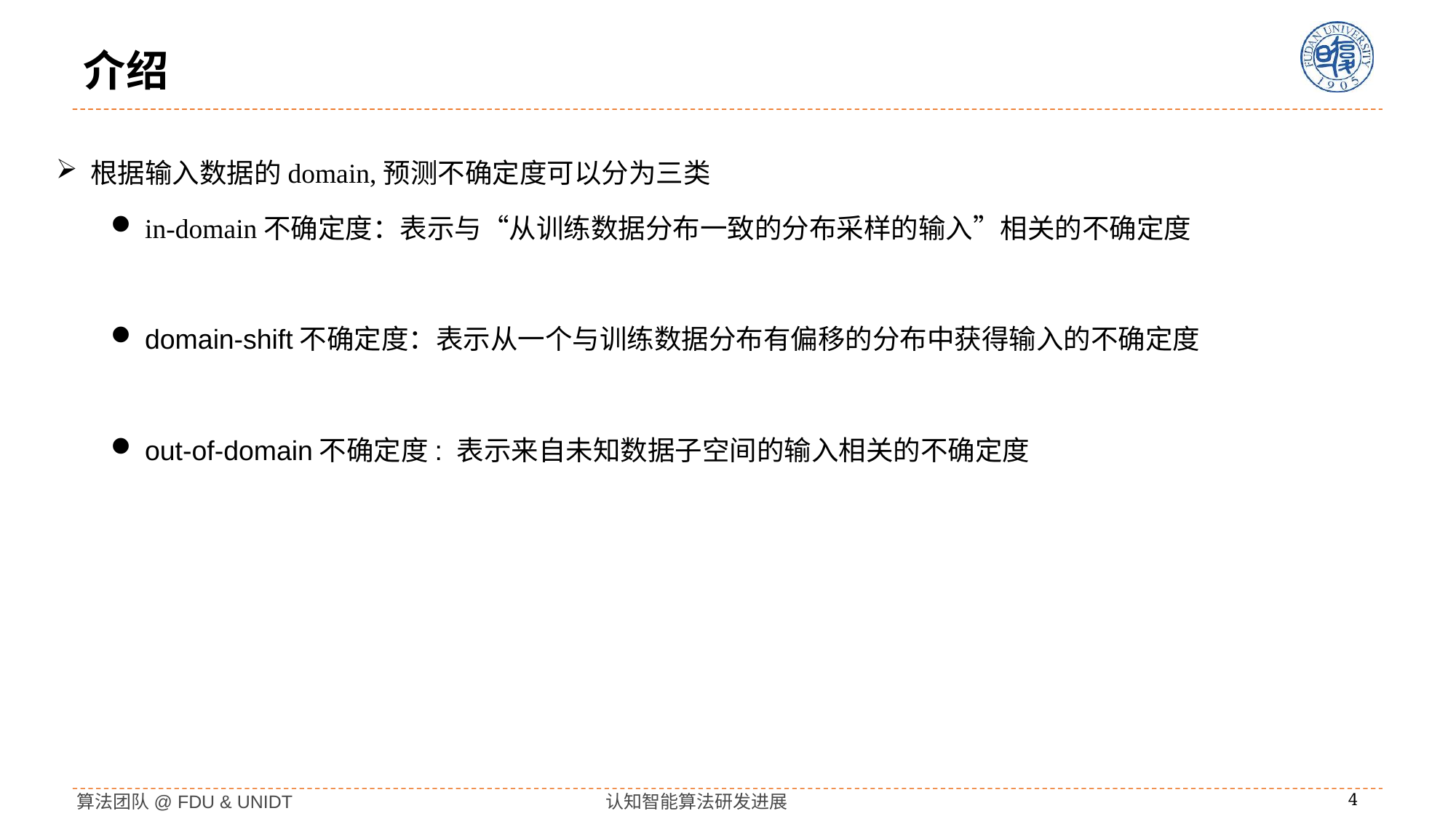

# 介绍
根据输入数据的domain,预测不确定度可以分为三类
in-domain不确定度：表示与“从训练数据分布一致的分布采样的输入”相关的不确定度

domain-shift不确定度：表示从一个与训练数据分布有偏移的分布中获得输入的不确定度

out-of-domain不确定度: 表示来自未知数据子空间的输入相关的不确定度